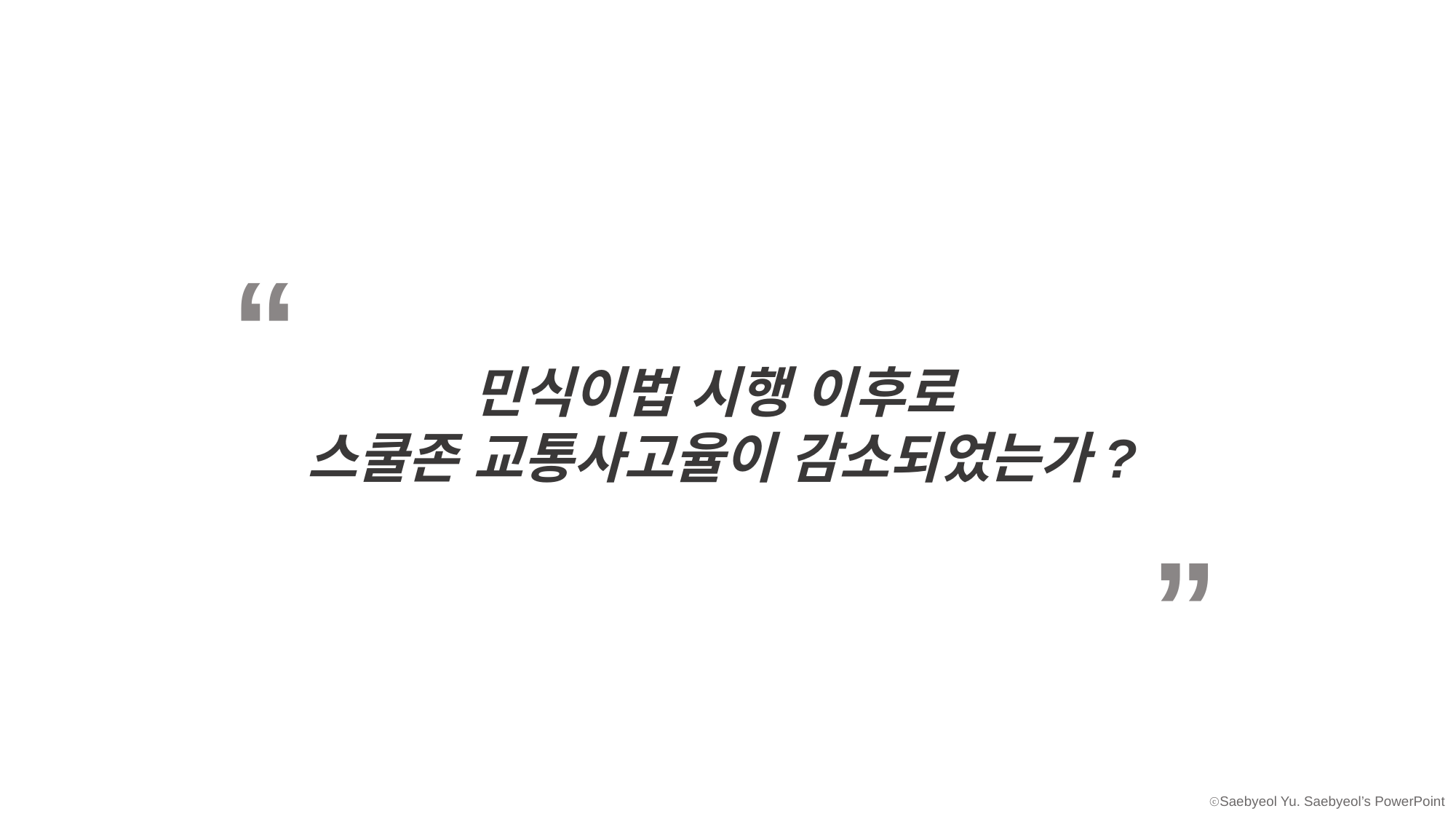

“
민식이법 시행 이후로
스쿨존 교통사고율이 감소되었는가?
”